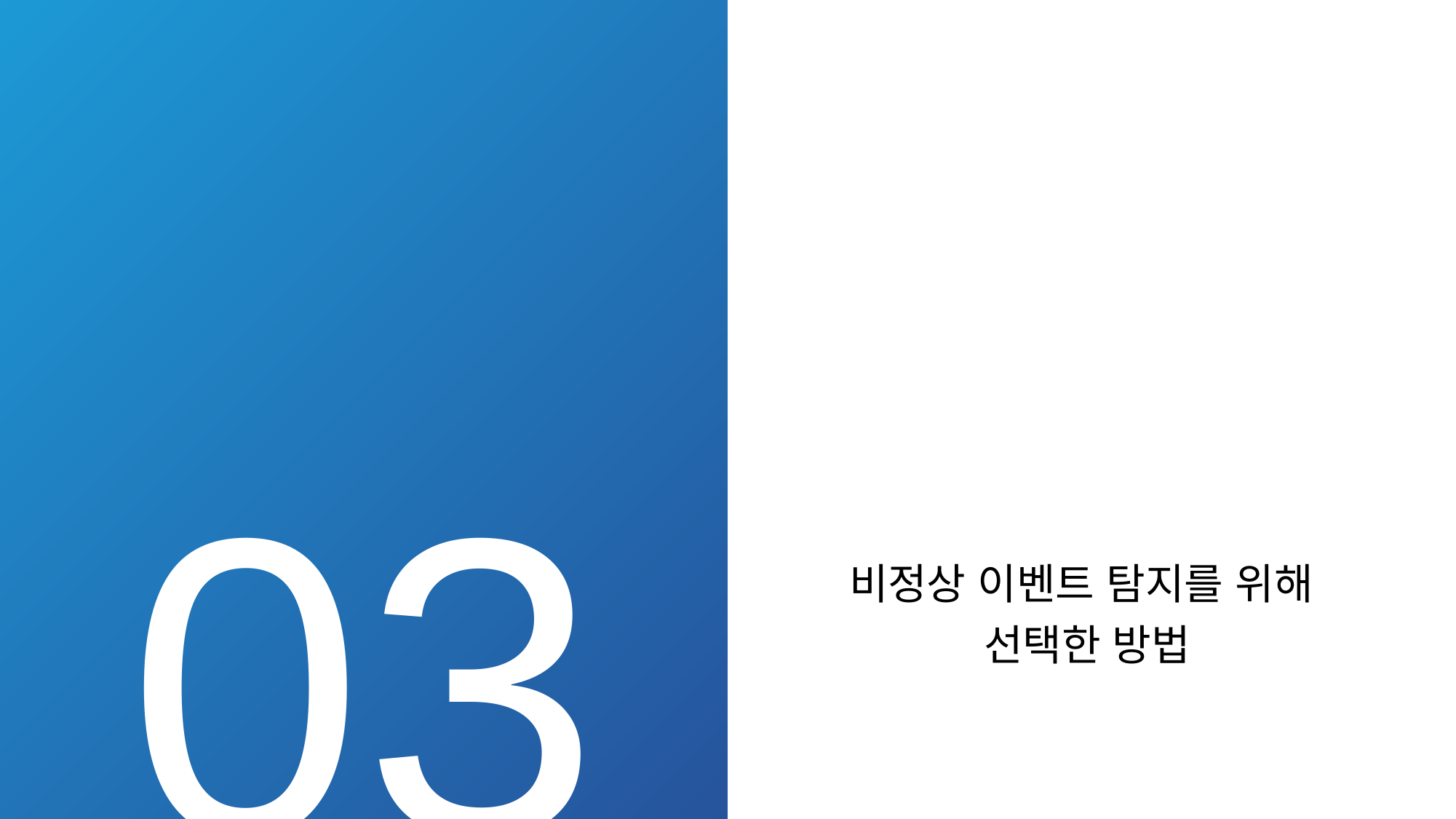

# 03
비정상 이벤트 탐지를 위해
선택한 방법